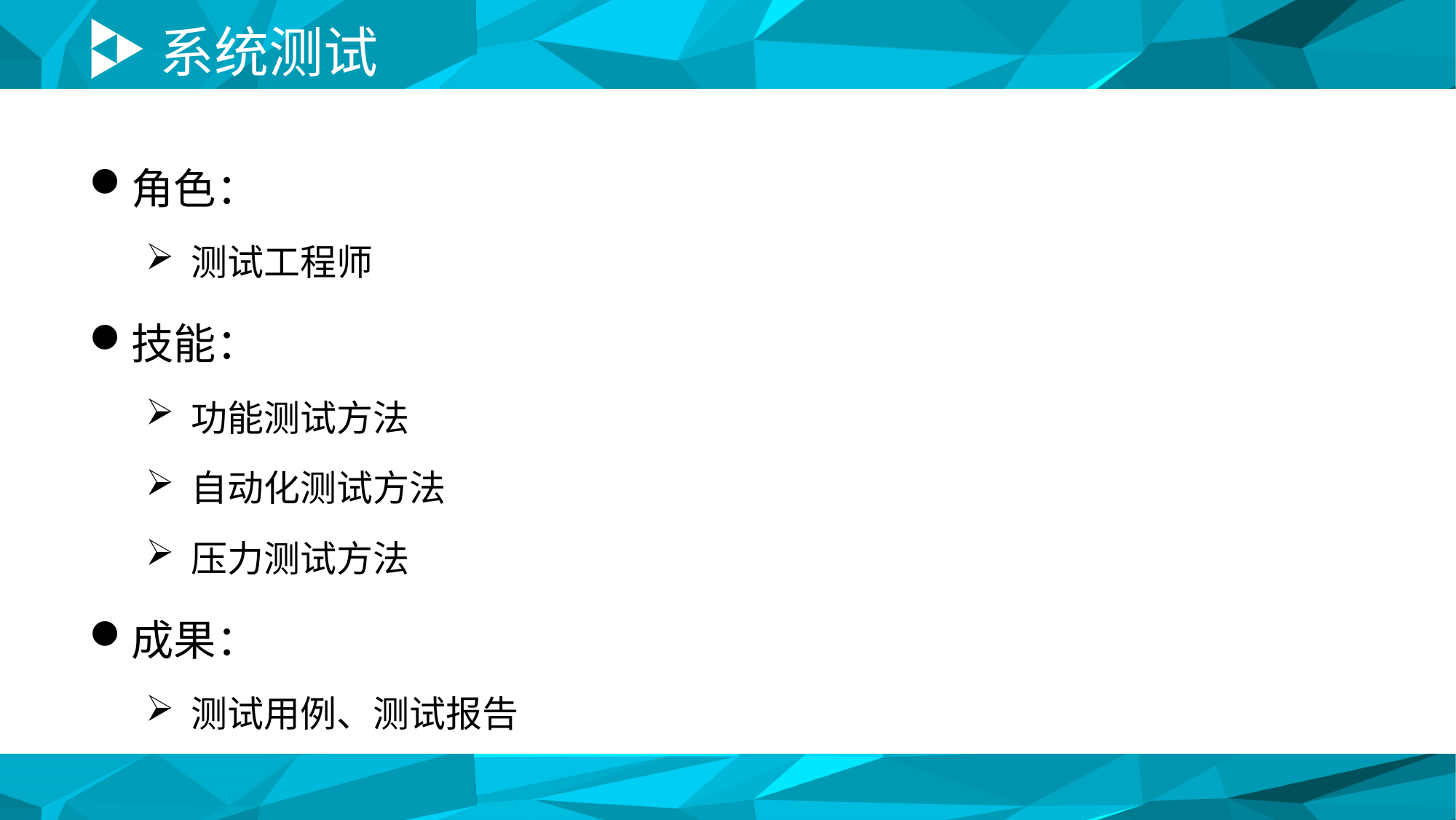

# 系统测试
角色：
测试工程师
技能：
功能测试方法
自动化测试方法
压力测试方法
成果：
测试用例、测试报告